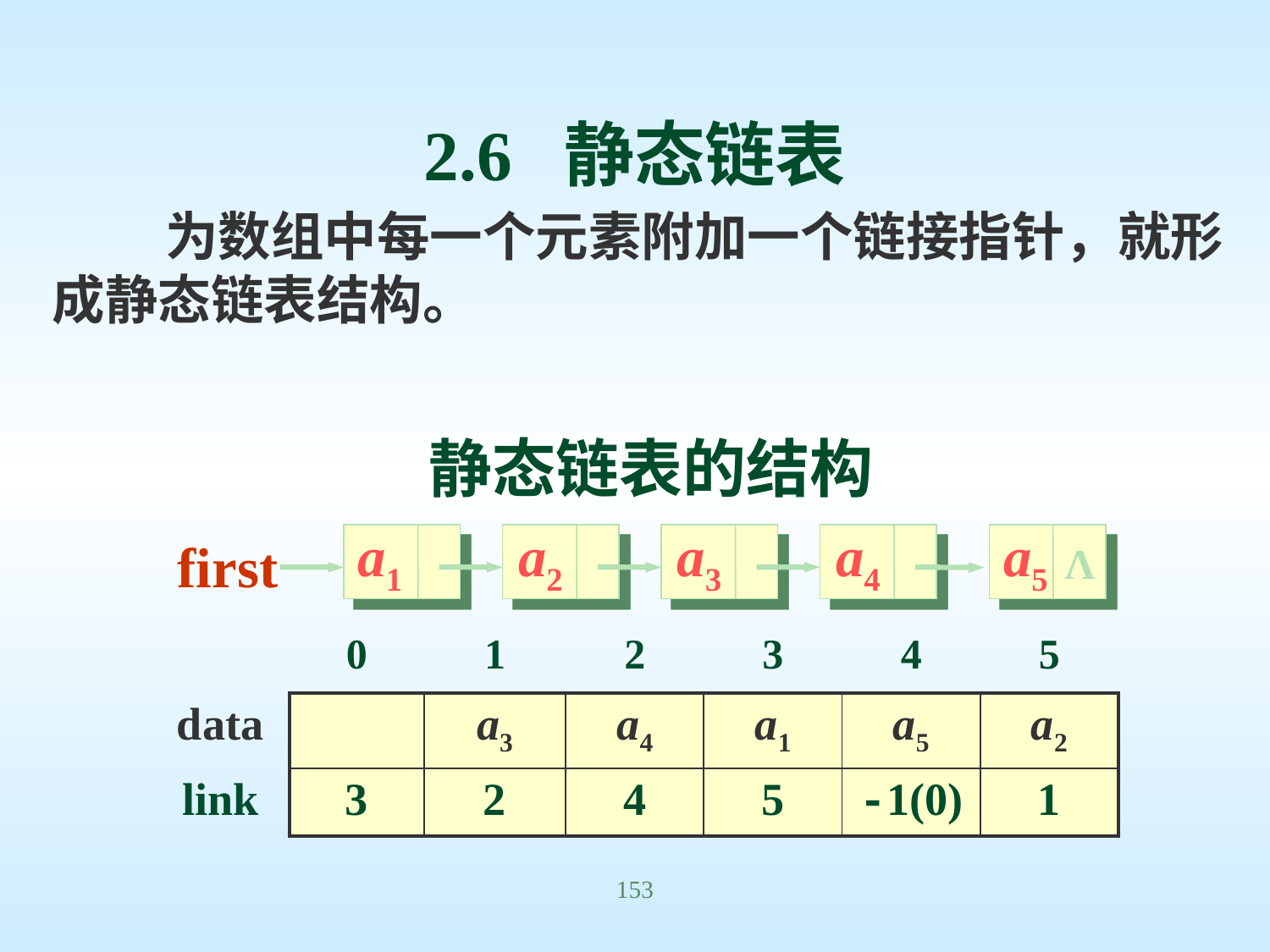

# 2.6  静态链表
为数组中每一个元素附加一个链接指针，就形成静态链表结构。
静态链表的结构
a1
a2
a3
a4
a5
first

Λ

|  | 0 | 1 | 2 | 3 | 4 | 5 |
| --- | --- | --- | --- | --- | --- | --- |
| data |  | a3 | a4 | a1 | a5 | a2 |
| link | 3 | 2 | 4 | 5 | -1(0) | 1 |
153